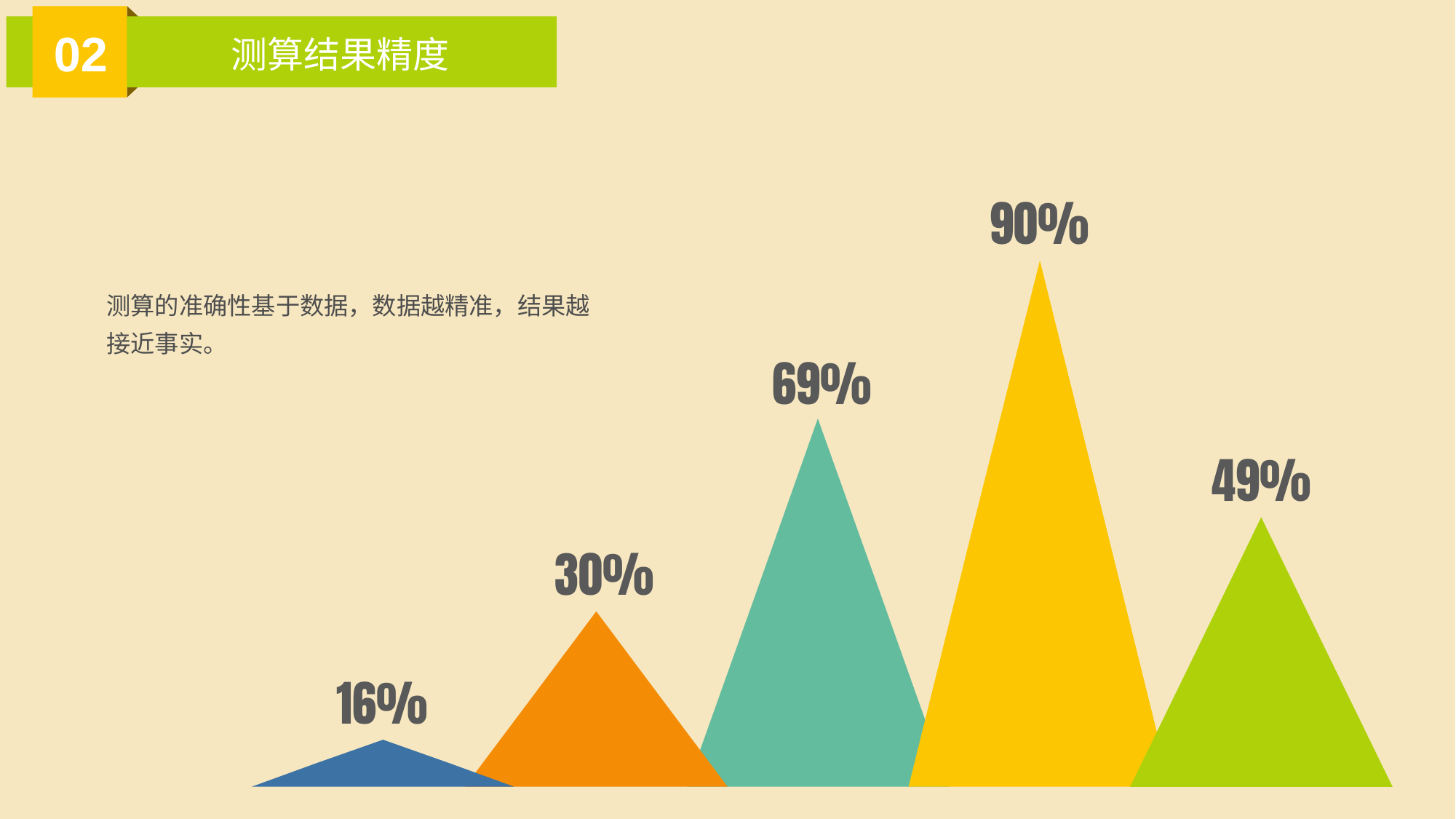

02
测算结果精度
90%

测算的准确性基于数据，数据越精准，结果越接近事实。
69%

49%

30%

16%